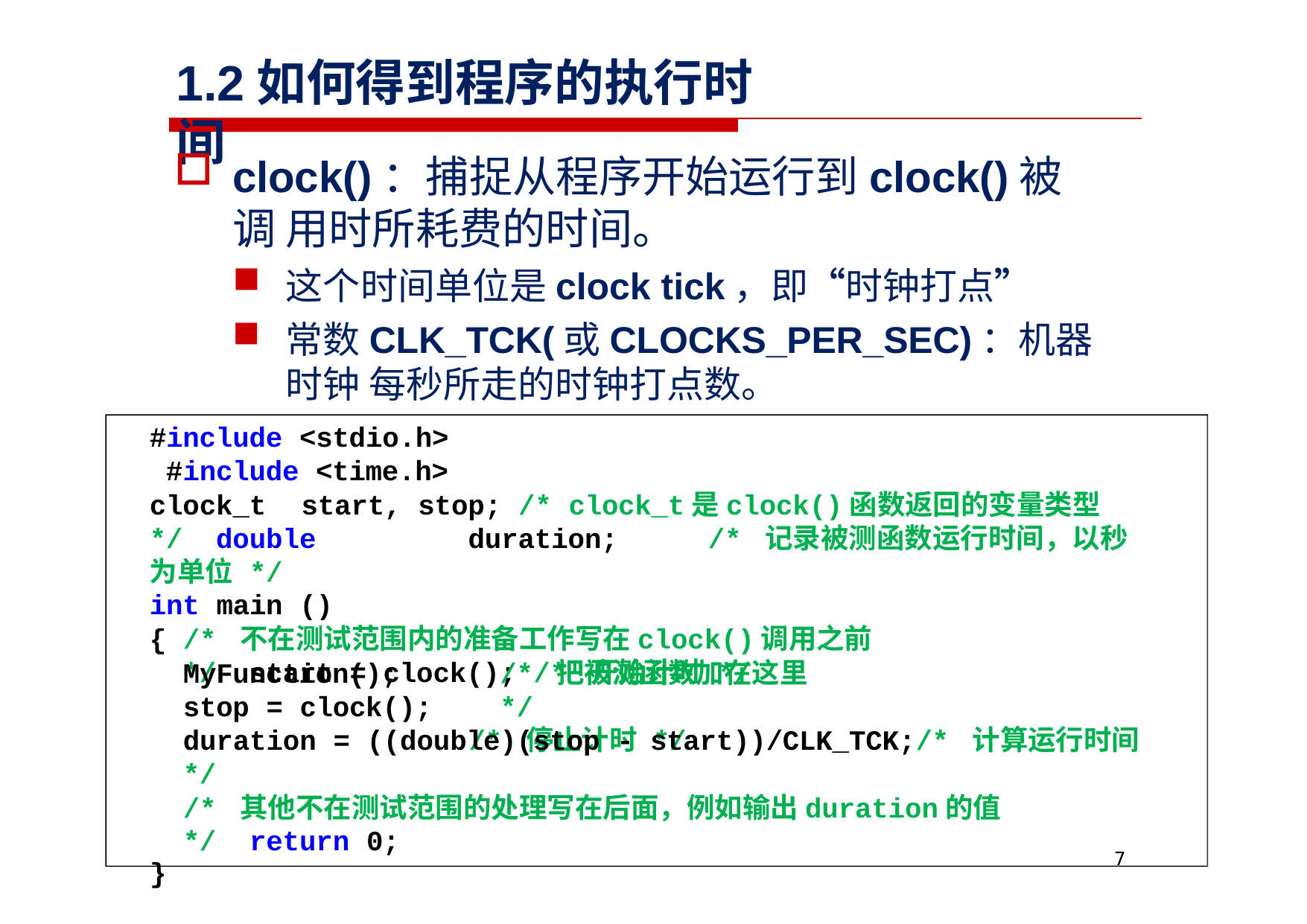

# 1.2如何得到程序的执行时间
clock()：捕捉从程序开始运行到clock()被调 用时所耗费的时间。
这个时间单位是clock tick，即“时钟打点”
常数CLK_TCK(或CLOCKS_PER_SEC)：机器时钟 每秒所走的时钟打点数。
#include <stdio.h>  #include <time.h>
clock_t		start, stop; /* clock_t是clock()函数返回的变量类型 */  double	duration;	/* 记录被测函数运行时间，以秒为单位 */
int main ()
{ /* 不在测试范围内的准备工作写在clock()调用之前*/  start = clock(); /* 开始计时 */

MyFunction();  stop = clock();
/* 把被测函数加在这里 */
/* 停止计时 */
duration = ((double)(stop - start))/CLK_TCK;/* 计算运行时间 */
/* 其他不在测试范围的处理写在后面，例如输出duration的值 */  return 0;
}
7